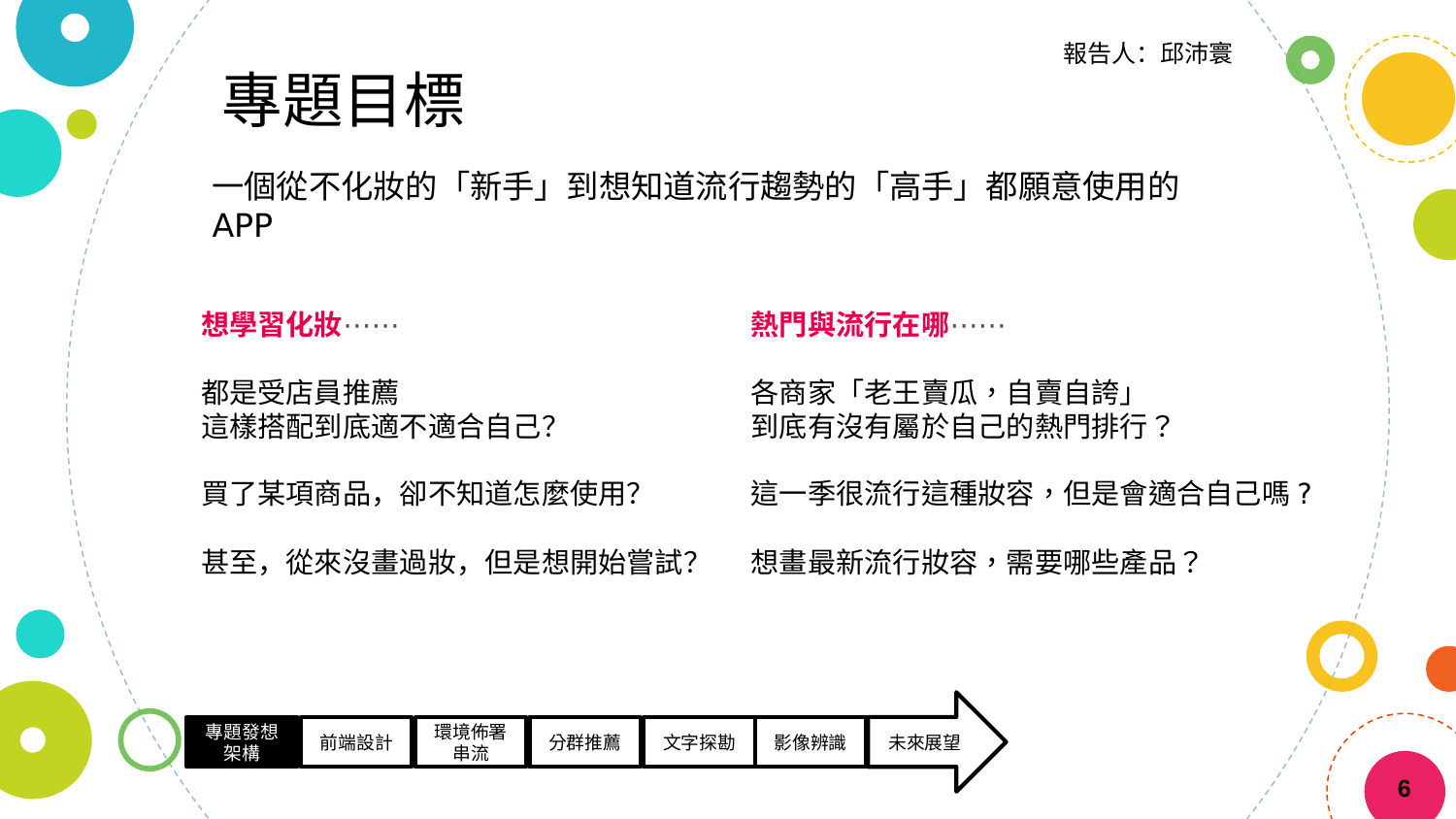

報告人：邱沛寰
專題目標
一個從不化妝的「新手」到想知道流行趨勢的「高手」都願意使用的 APP
想學習化妝⋯⋯

都是受店員推薦
這樣搭配到底適不適合自己？

買了某項商品，卻不知道怎麼使用？

甚至，從來沒畫過妝，但是想開始嘗試？

熱門與流行在哪⋯⋯

各商家「老王賣瓜，自賣自誇」
到底有沒有屬於自己的熱門排行？

這一季很流行這種妝容，但是會適合自己嗎?

想畫最新流行妝容，需要哪些產品？
6